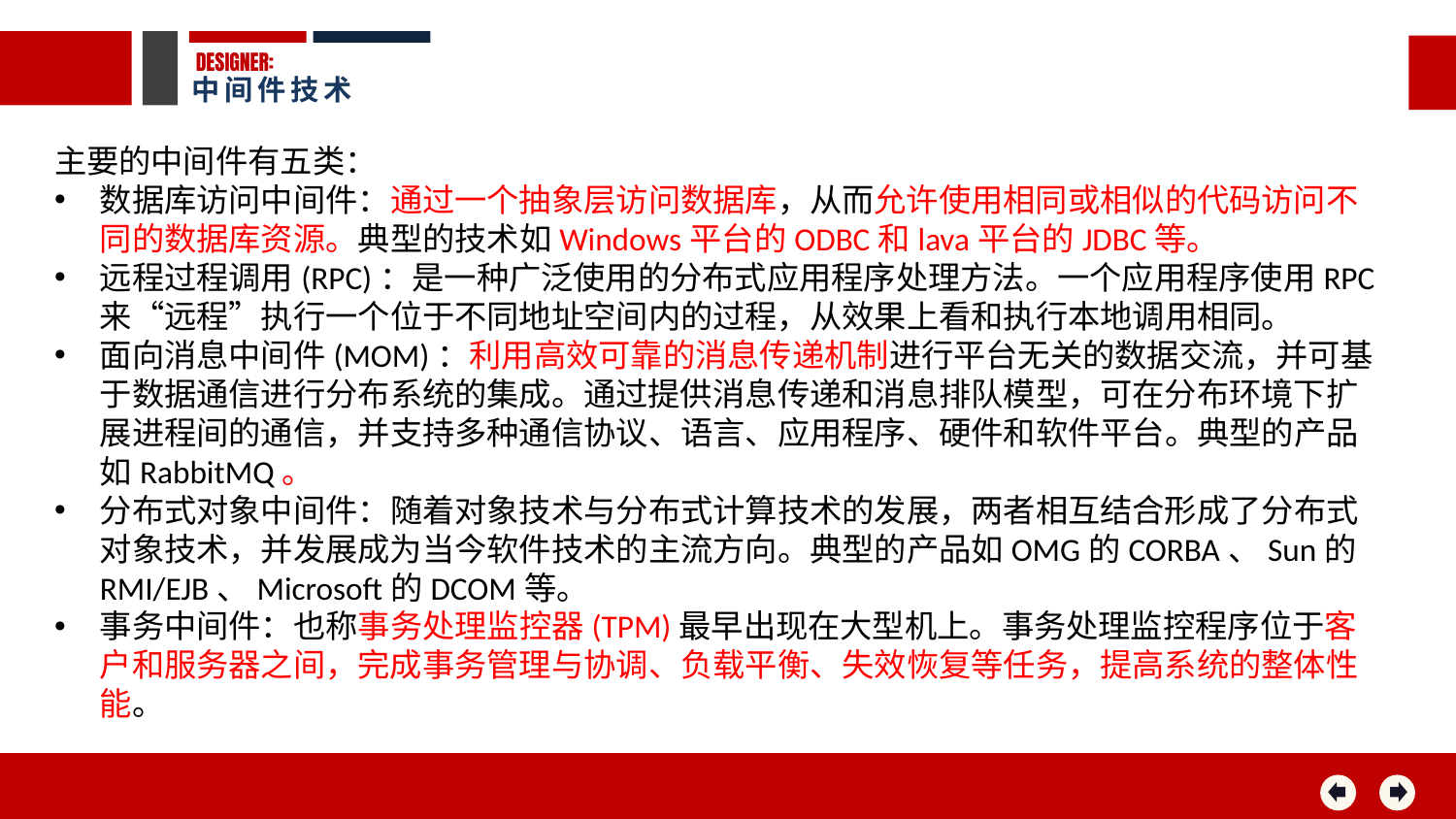

DESIGNER:
中间件技术
主要的中间件有五类：
数据库访问中间件：通过一个抽象层访问数据库，从而允许使用相同或相似的代码访问不同的数据库资源。典型的技术如Windows平台的ODBC和lava平台的JDBC等。
远程过程调用(RPC)：是一种广泛使用的分布式应用程序处理方法。一个应用程序使用RPC来“远程”执行一个位于不同地址空间内的过程，从效果上看和执行本地调用相同。
面向消息中间件(MOM)：利用高效可靠的消息传递机制进行平台无关的数据交流，并可基于数据通信进行分布系统的集成。通过提供消息传递和消息排队模型，可在分布环境下扩展进程间的通信，并支持多种通信协议、语言、应用程序、硬件和软件平台。典型的产品如RabbitMQ。
分布式对象中间件：随着对象技术与分布式计算技术的发展，两者相互结合形成了分布式对象技术，并发展成为当今软件技术的主流方向。典型的产品如OMG的CORBA、Sun的RMI/EJB、Microsoft的DCOM等。
事务中间件：也称事务处理监控器(TPM)最早出现在大型机上。事务处理监控程序位于客户和服务器之间，完成事务管理与协调、负载平衡、失效恢复等任务，提高系统的整体性能。